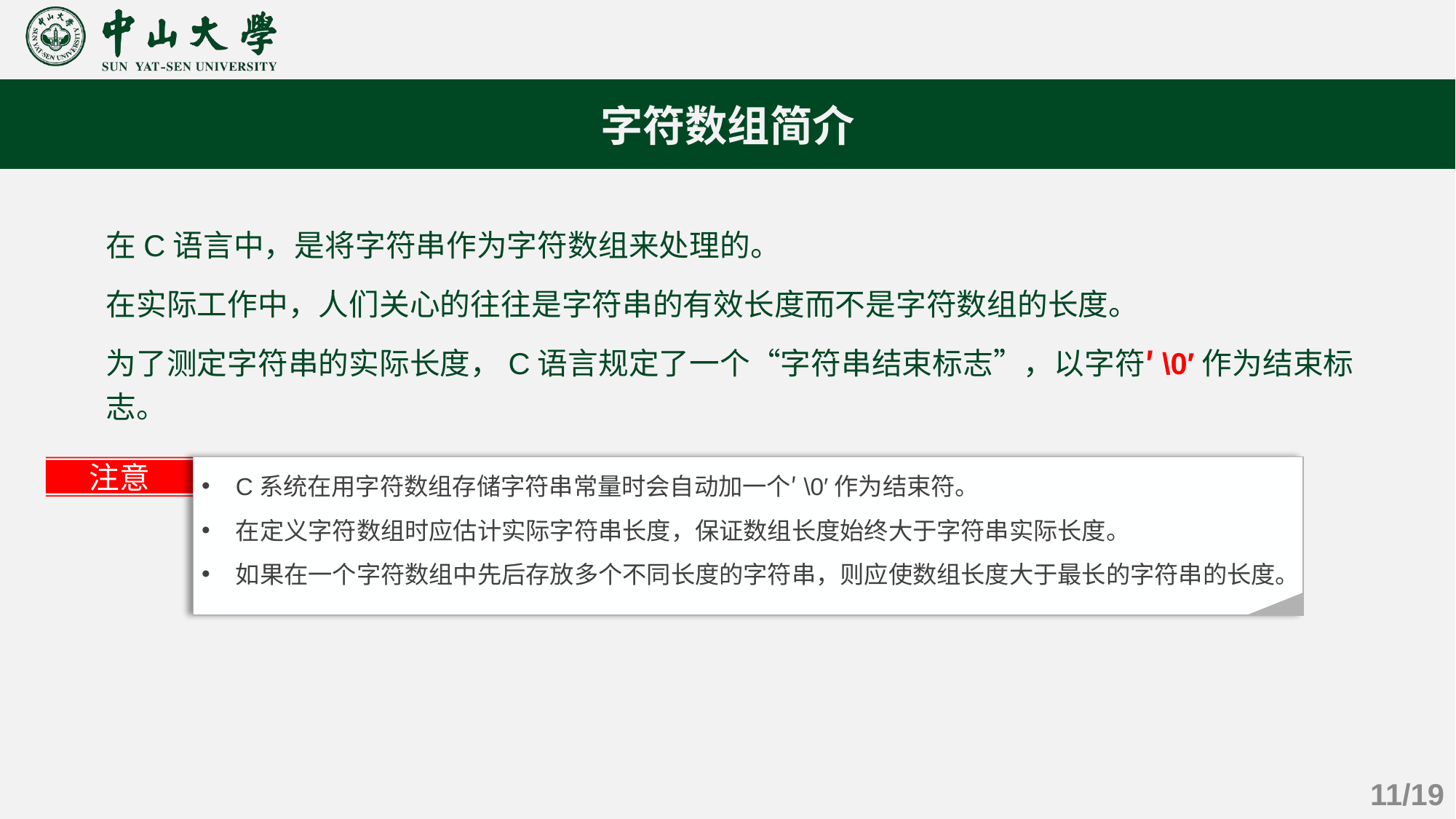

字符数组简介
在C语言中，是将字符串作为字符数组来处理的。
在实际工作中，人们关心的往往是字符串的有效长度而不是字符数组的长度。
为了测定字符串的实际长度，C语言规定了一个“字符串结束标志”，以字符′\0′作为结束标志。
注意
C系统在用字符数组存储字符串常量时会自动加一个′\0′作为结束符。
在定义字符数组时应估计实际字符串长度，保证数组长度始终大于字符串实际长度。
如果在一个字符数组中先后存放多个不同长度的字符串，则应使数组长度大于最长的字符串的长度。

11/19